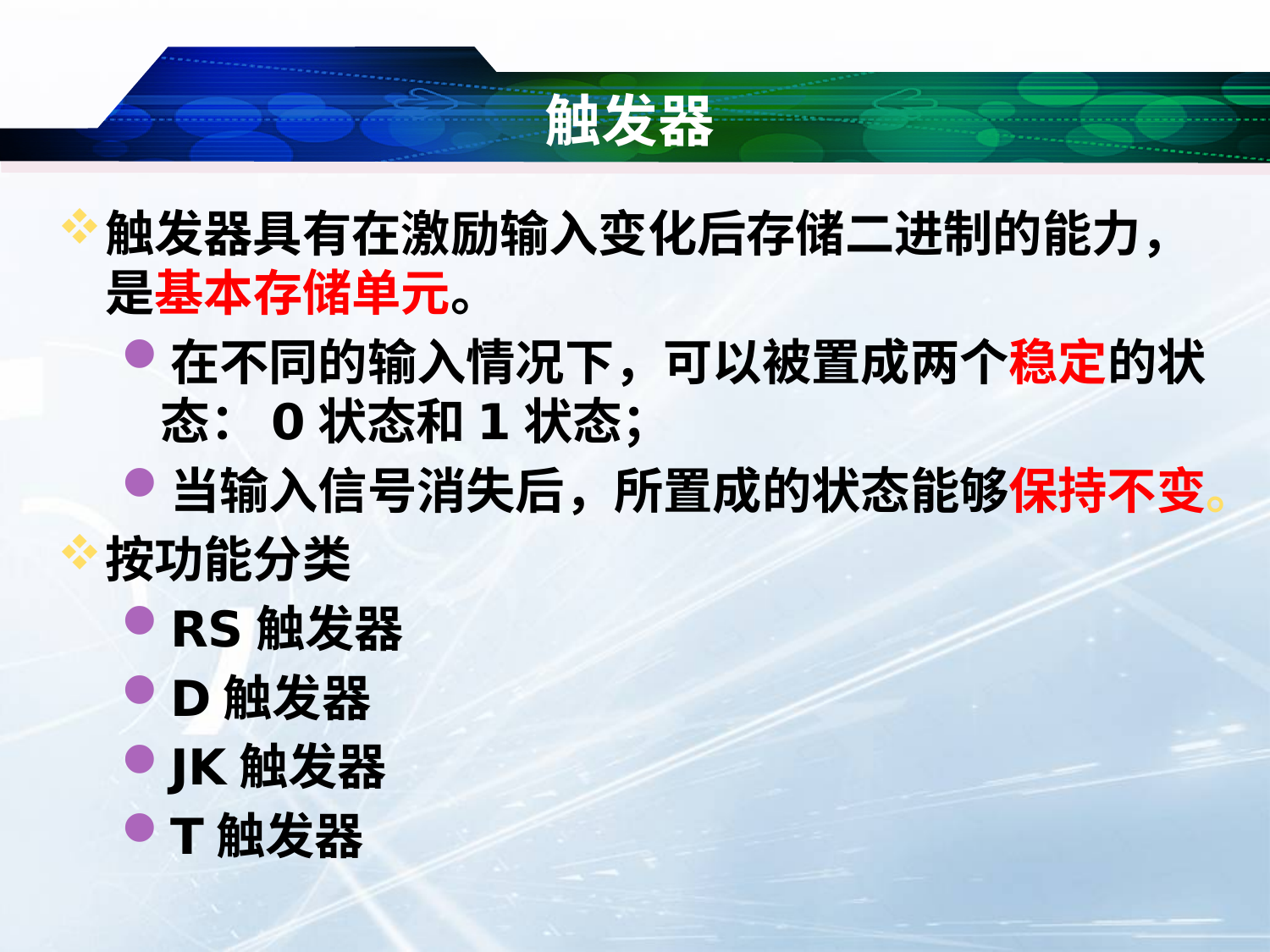

# 触发器
触发器具有在激励输入变化后存储二进制的能力，是基本存储单元。
在不同的输入情况下，可以被置成两个稳定的状态：0状态和1状态；
当输入信号消失后，所置成的状态能够保持不变。
按功能分类
RS触发器
D触发器
JK触发器
T触发器